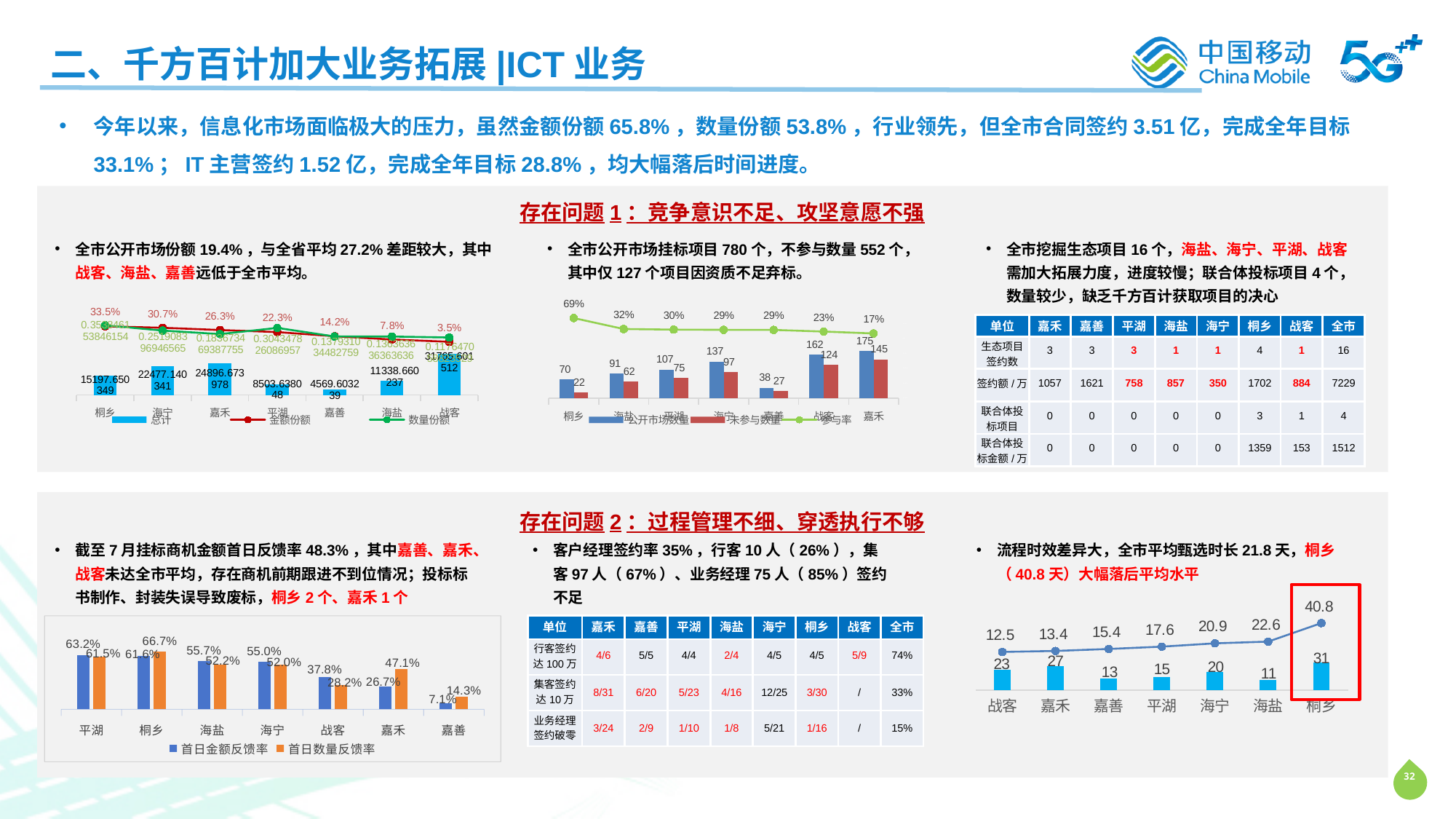

二、千方百计加大业务拓展|ICT业务
今年以来，信息化市场面临极大的压力，虽然金额份额65.8%，数量份额53.8%，行业领先，但全市合同签约3.51亿，完成全年目标33.1%；IT主营签约1.52亿，完成全年目标28.8%，均大幅落后时间进度。

存在问题1：竞争意识不足、攻坚意愿不强
全市公开市场份额19.4%，与全省平均27.2%差距较大，其中战客、海盐、嘉善远低于全市平均。
全市公开市场挂标项目780个，不参与数量552个，其中仅127个项目因资质不足弃标。
全市挖掘生态项目16个，海盐、海宁、平湖、战客需加大拓展力度，进度较慢；联合体投标项目4个，数量较少，缺乏千方百计获取项目的决心

### Chart

| Category | 总计 | 金额份额 | 数量份额 |
|---|---|---|---|
| 桐乡 | 15197.650349 | 0.334563931873493 | 0.353846153846154 |
| 海宁 | 22477.140341 | 0.30687953700311 | 0.251908396946565 |
| 嘉禾 | 24896.673978 | 0.263303958022372 | 0.183673469387755 |
| 平湖 | 8503.638048 | 0.222941368423587 | 0.304347826086957 |
| 嘉善 | 4569.603239 | 0.142334676772142 | 0.137931034482759 |
| 海盐 | 11338.660237 | 0.0784217871789115 | 0.136363636363636 |
| 战客 | 31765.601512 | 0.0345961274992651 | 0.117647058823529 |

### Chart

| Category | 公开市场数量 | 未参与数量 | 参与率 |
|---|---|---|---|
| 桐乡 | 70.0 | 22.0 | 0.685714285714286 |
| 海盐 | 91.0 | 62.0 | 0.318681318681319 |
| 平湖 | 107.0 | 75.0 | 0.299065420560748 |
| 海宁 | 137.0 | 97.0 | 0.291970802919708 |
| 嘉善 | 38.0 | 27.0 | 0.289473684210526 |
| 战客 | 162.0 | 124.0 | 0.234567901234568 |
| 嘉禾 | 175.0 | 145.0 | 0.171428571428571 |
| 单位 | 嘉禾 | 嘉善 | 平湖 | 海盐 | 海宁 | 桐乡 | 战客 | 全市 |
| --- | --- | --- | --- | --- | --- | --- | --- | --- |
| 生态项目签约数 | 3 | 3 | 3 | 1 | 1 | 4 | 1 | 16 |
| 签约额/万 | 1057 | 1621 | 758 | 857 | 350 | 1702 | 884 | 7229 |
| 联合体投标项目 | 0 | 0 | 0 | 0 | 0 | 3 | 1 | 4 |
| 联合体投标金额/万 | 0 | 0 | 0 | 0 | 0 | 1359 | 153 | 1512 |

存在问题2：过程管理不细、穿透执行不够
客户经理签约率35%，行客10人（26%），集客97人（67%）、业务经理75人（85%）签约不足
流程时效差异大，全市平均甄选时长21.8天，桐乡（40.8天）大幅落后平均水平
截至7月挂标商机金额首日反馈率48.3%，其中嘉善、嘉禾、战客未达全市平均，存在商机前期跟进不到位情况；投标标书制作、封装失误导致废标，桐乡2个、嘉禾1个

### Chart

| Category | 甄选项目数 | 平均甄选时长 |
|---|---|---|
| 战客 | 23.0 | 12.4595244565169 |
| 嘉禾 | 27.0 | 13.4284940843623 |
| 嘉善 | 13.0 | 15.3870201210688 |
| 平湖 | 15.0 | 17.6471520061663 |
| 海宁 | 20.0 | 20.9301168981539 |
| 海盐 | 11.0 | 22.6075778619534 |
| 桐乡 | 31.0 | 40.7848898596163 |

### Chart

| Category | 首日金额反馈率 | 首日数量反馈率 |
|---|---|---|
| 平湖 | 0.631665077296325 | 0.614678899082569 |
| 桐乡 | 0.615516978441031 | 0.666666666666667 |
| 海盐 | 0.556696037381189 | 0.521739130434783 |
| 海宁 | 0.549757656760644 | 0.52 |
| 战客 | 0.377573638270122 | 0.282051282051282 |
| 嘉禾 | 0.266830948368495 | 0.471264367816092 |
| 嘉善 | 0.0711998169964543 | 0.142857142857143 |
| 单位 | 嘉禾 | 嘉善 | 平湖 | 海盐 | 海宁 | 桐乡 | 战客 | 全市 |
| --- | --- | --- | --- | --- | --- | --- | --- | --- |
| 行客签约达100万 | 4/6 | 5/5 | 4/4 | 2/4 | 4/5 | 4/5 | 5/9 | 74% |
| 集客签约达10万 | 8/31 | 6/20 | 5/23 | 4/16 | 12/25 | 3/30 | / | 33% |
| 业务经理签约破零 | 3/24 | 2/9 | 1/10 | 1/8 | 5/21 | 1/16 | / | 15% |